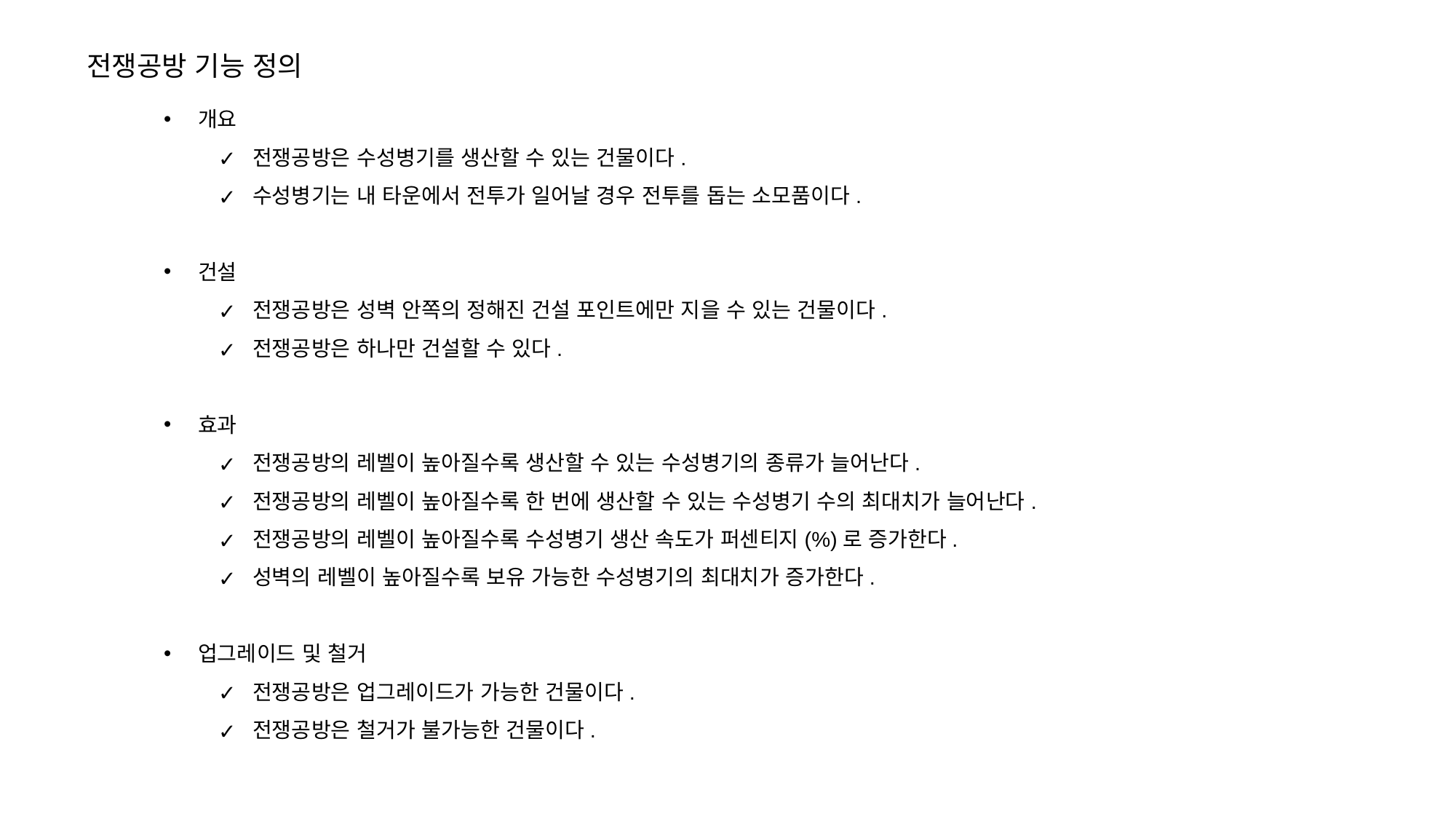

전쟁공방 기능 정의
개요
전쟁공방은 수성병기를 생산할 수 있는 건물이다.
수성병기는 내 타운에서 전투가 일어날 경우 전투를 돕는 소모품이다.

건설
전쟁공방은 성벽 안쪽의 정해진 건설 포인트에만 지을 수 있는 건물이다.
전쟁공방은 하나만 건설할 수 있다.

효과
전쟁공방의 레벨이 높아질수록 생산할 수 있는 수성병기의 종류가 늘어난다.
전쟁공방의 레벨이 높아질수록 한 번에 생산할 수 있는 수성병기 수의 최대치가 늘어난다.
전쟁공방의 레벨이 높아질수록 수성병기 생산 속도가 퍼센티지(%)로 증가한다.
성벽의 레벨이 높아질수록 보유 가능한 수성병기의 최대치가 증가한다.

업그레이드 및 철거
전쟁공방은 업그레이드가 가능한 건물이다.
전쟁공방은 철거가 불가능한 건물이다.